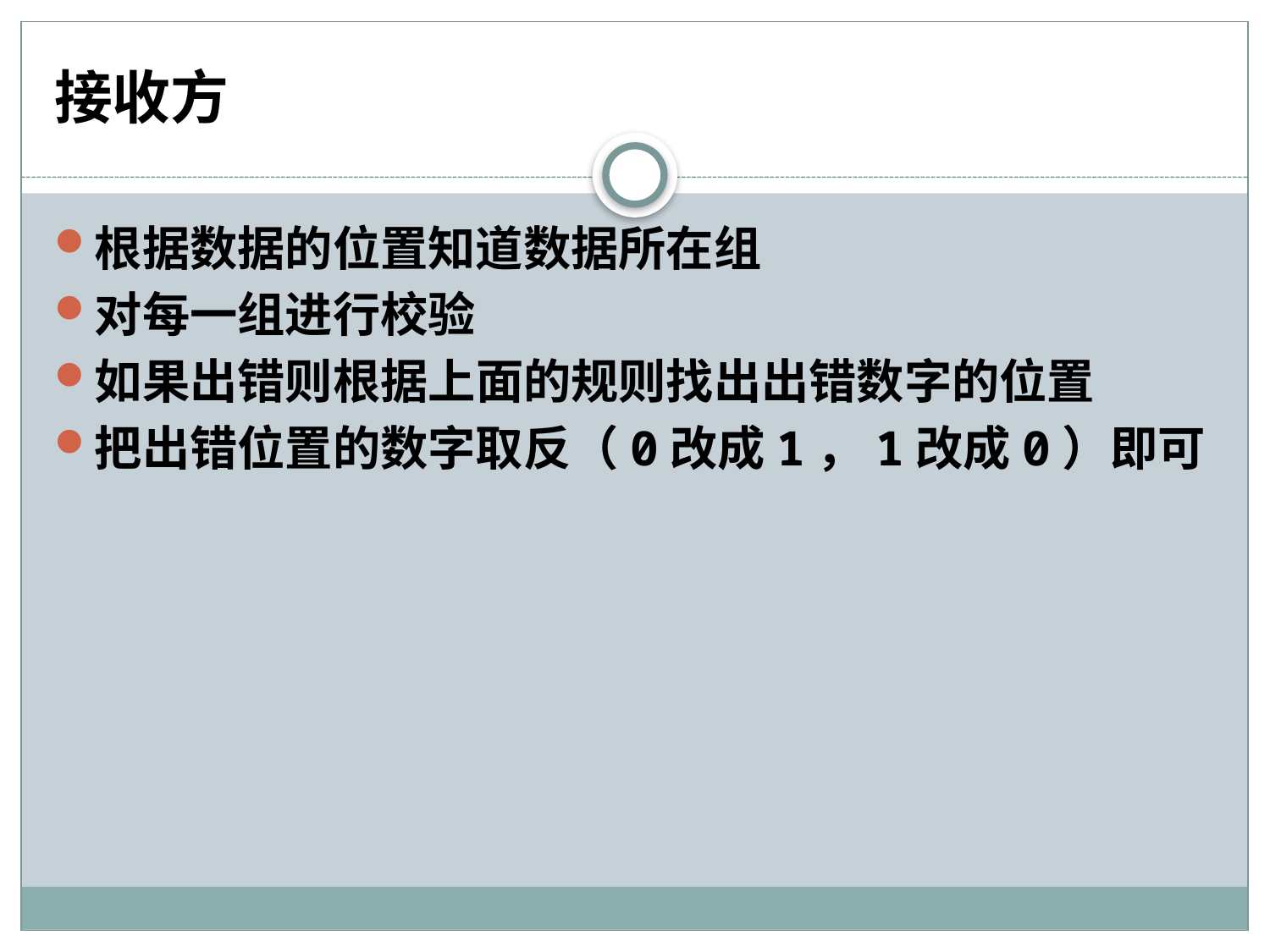

# 接收方
根据数据的位置知道数据所在组
对每一组进行校验
如果出错则根据上面的规则找出出错数字的位置
把出错位置的数字取反（0改成1，1改成0）即可